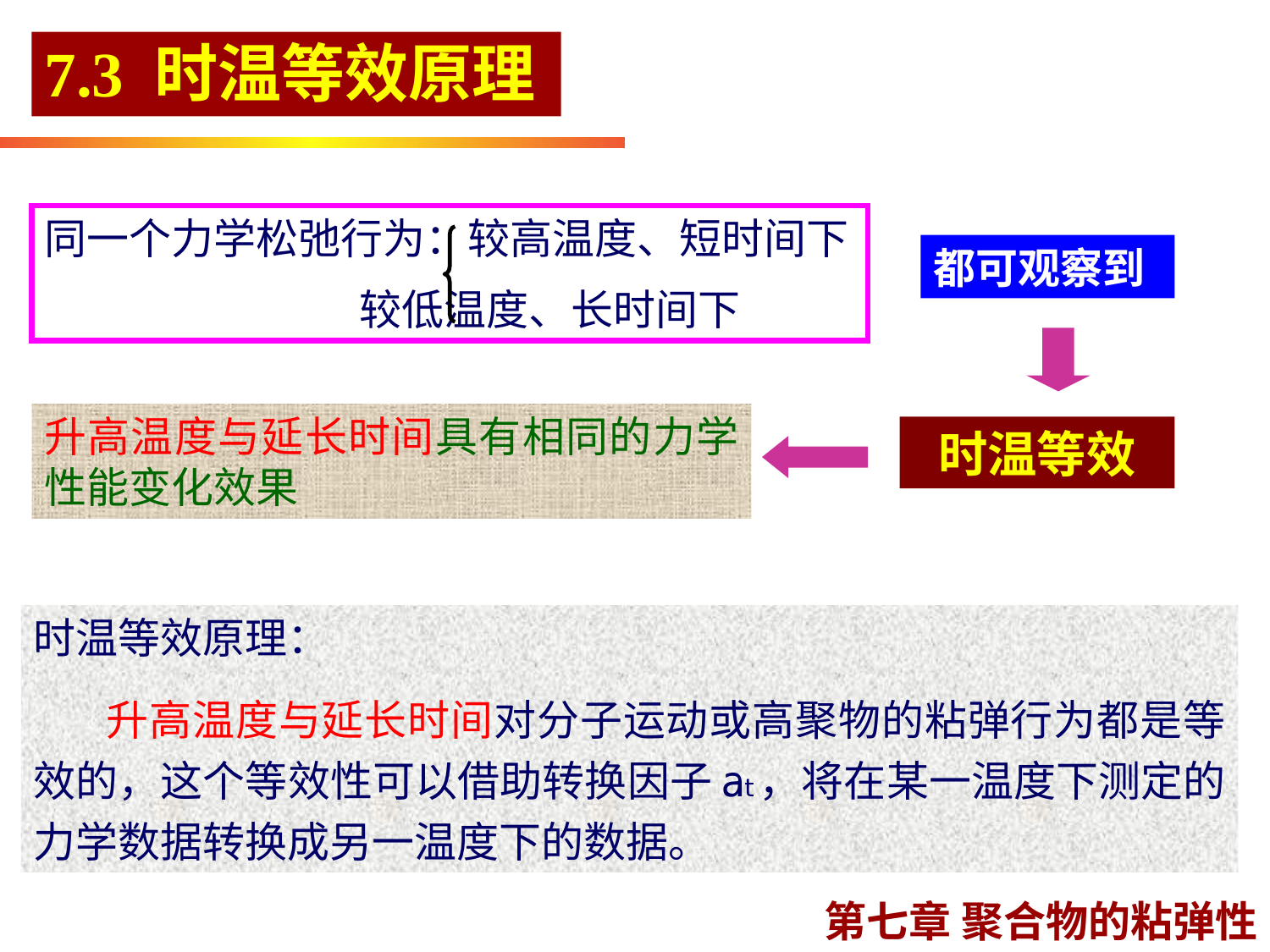

7.3 时温等效原理
同一个力学松弛行为：较高温度、短时间下
                                较低温度、长时间下

都可观察到

升高温度与延长时间具有相同的力学性能变化效果
时温等效

时温等效原理：
      升高温度与延长时间对分子运动或高聚物的粘弹行为都是等效的，这个等效性可以借助转换因子at，将在某一温度下测定的力学数据转换成另一温度下的数据。